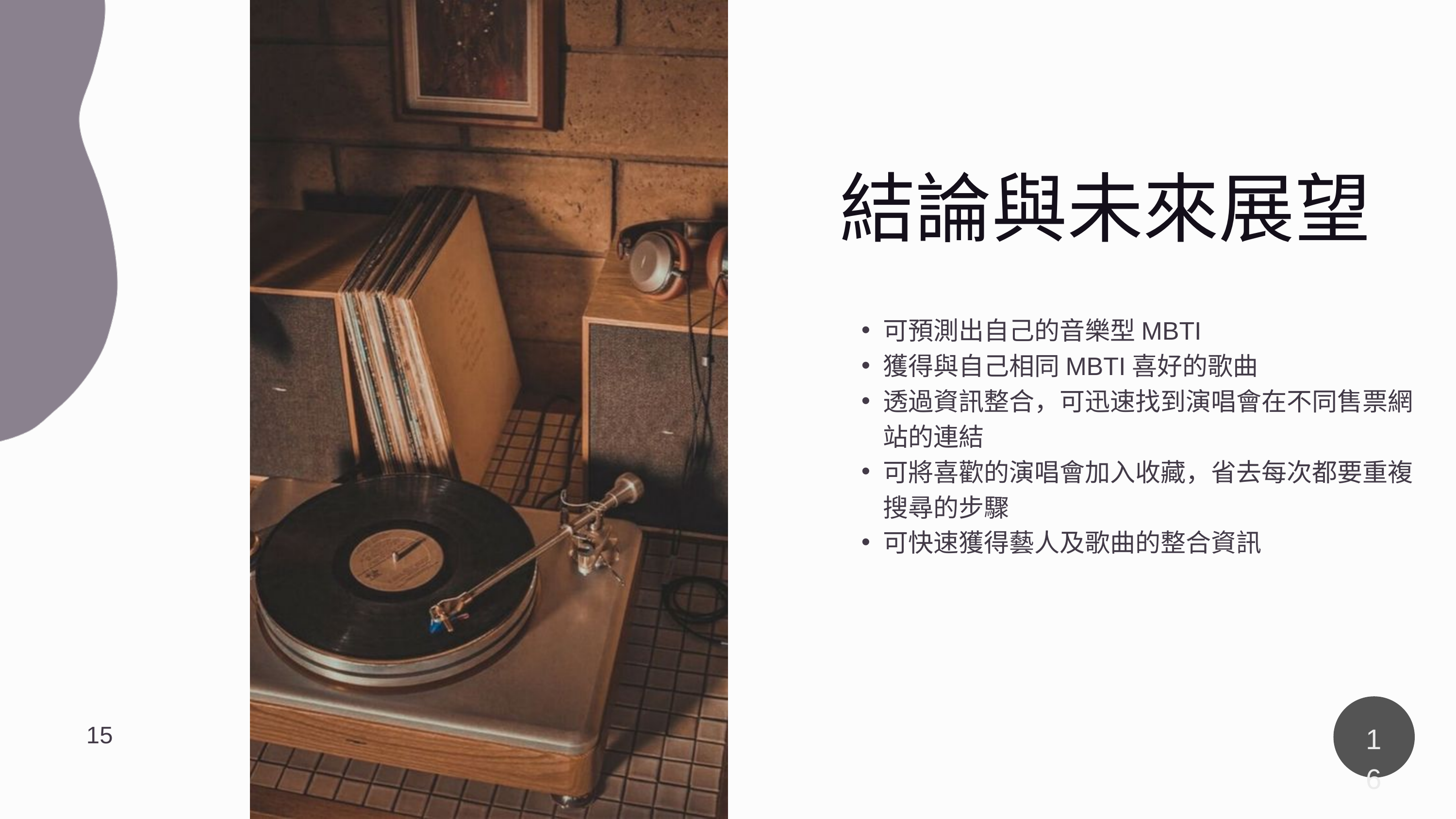

結論與未來展望
可預測出自己的音樂型MBTI
獲得與自己相同MBTI喜好的歌曲
透過資訊整合，可迅速找到演唱會在不同售票網站的連結
可將喜歡的演唱會加入收藏，省去每次都要重複搜尋的步驟
可快速獲得藝人及歌曲的整合資訊

15
16